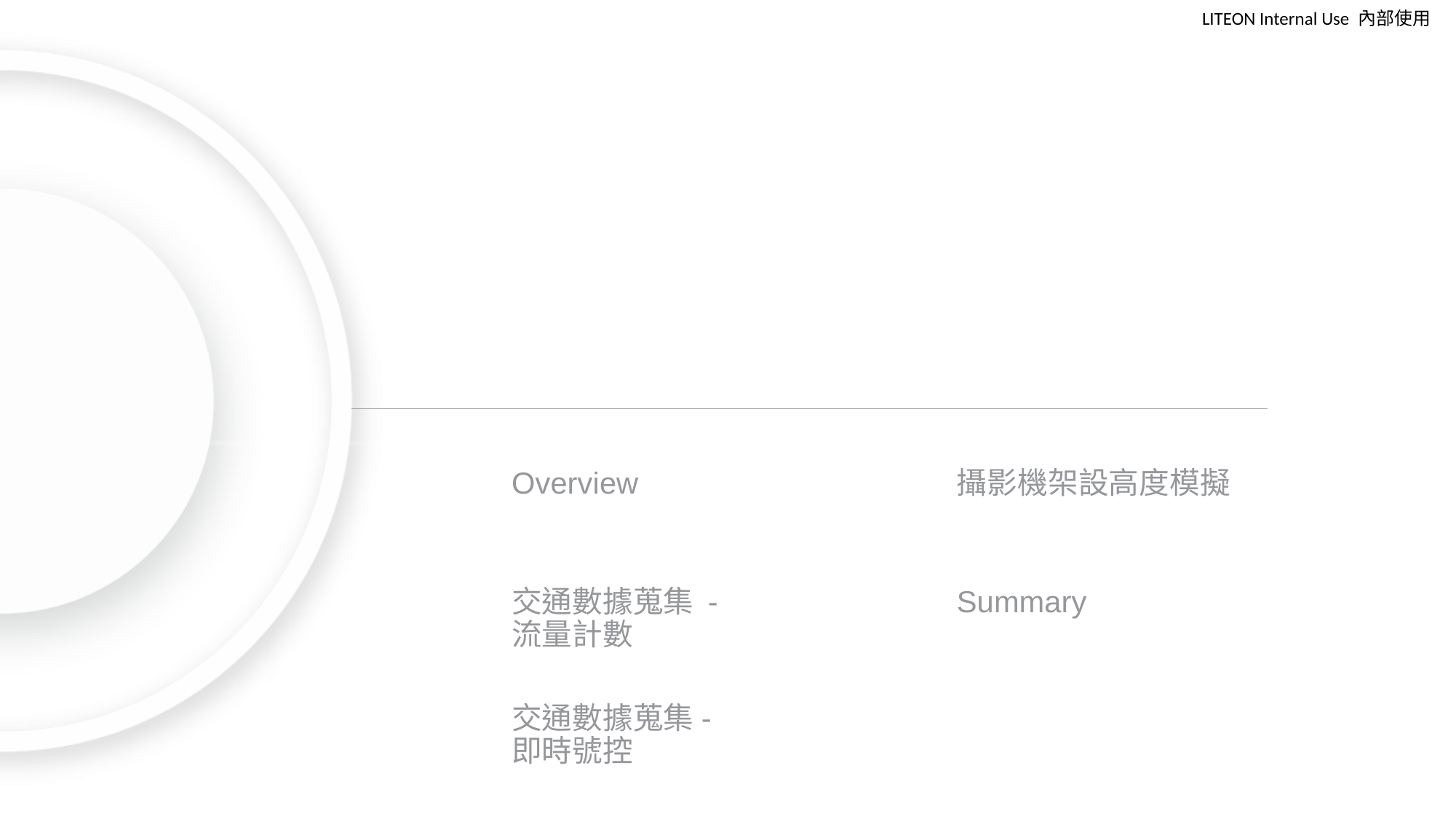

Overview
攝影機架設高度模擬

交通數據蒐集 - 流量計數
Summary

交通數據蒐集-即時號控